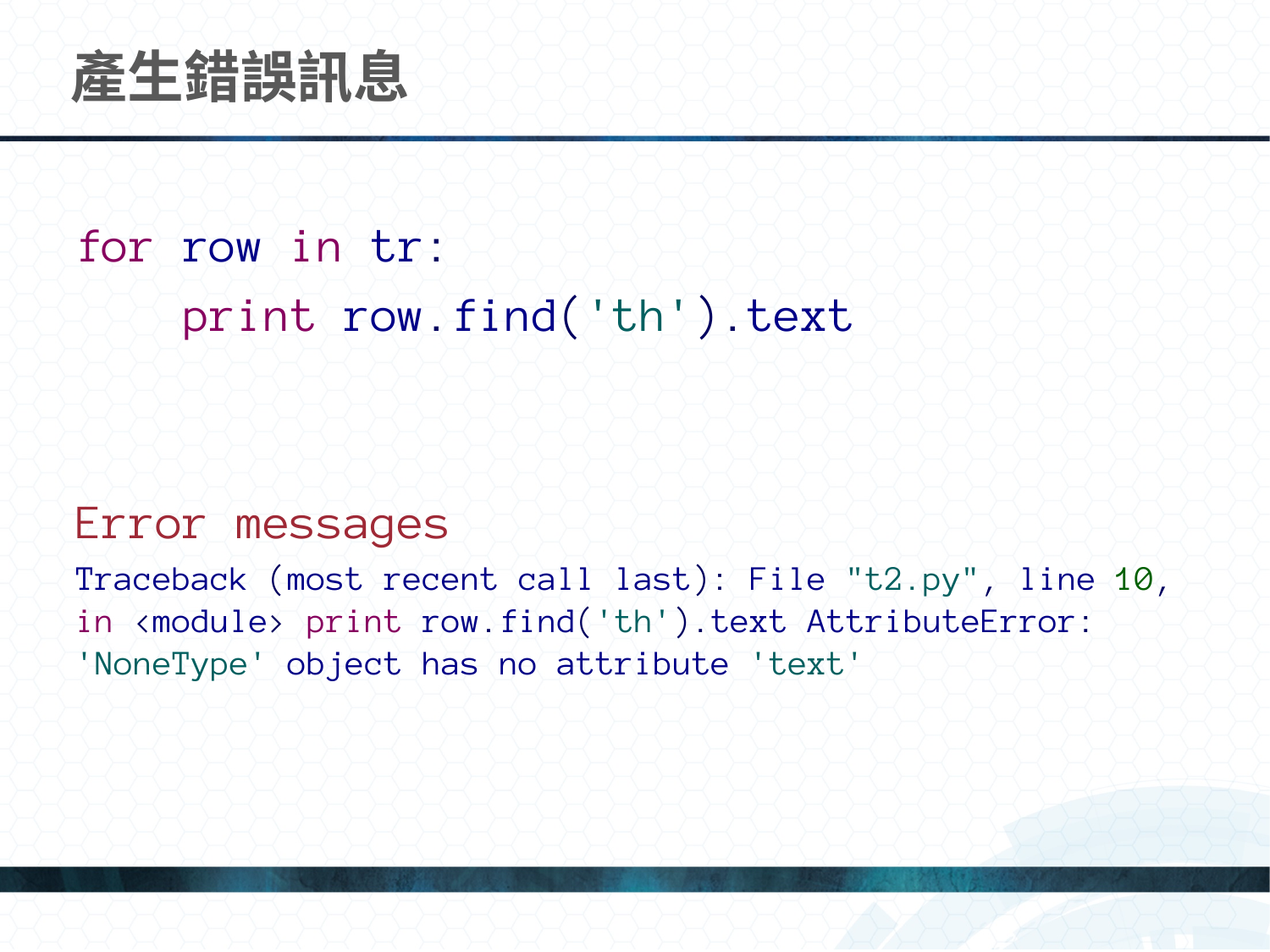

# 產生錯誤訊息
for row in tr:
    print row.find('th').text

Error messages
Traceback (most recent call last): File "t2.py", line 10, in <module> print row.find('th').text AttributeError: 'NoneType' object has no attribute 'text'